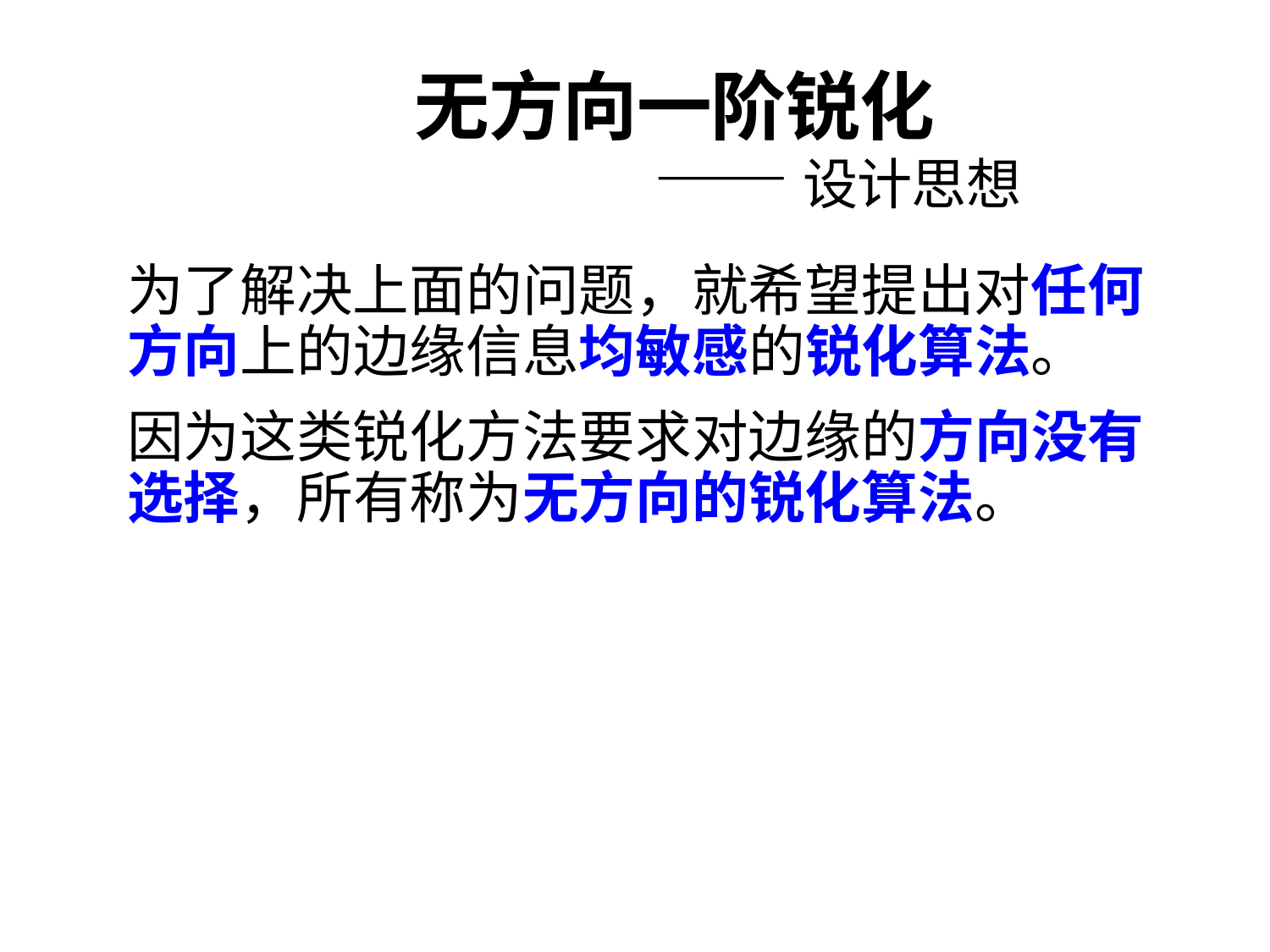

# 无方向一阶锐化 —— 设计思想
为了解决上面的问题，就希望提出对任何方向上的边缘信息均敏感的锐化算法。
因为这类锐化方法要求对边缘的方向没有选择，所有称为无方向的锐化算法。